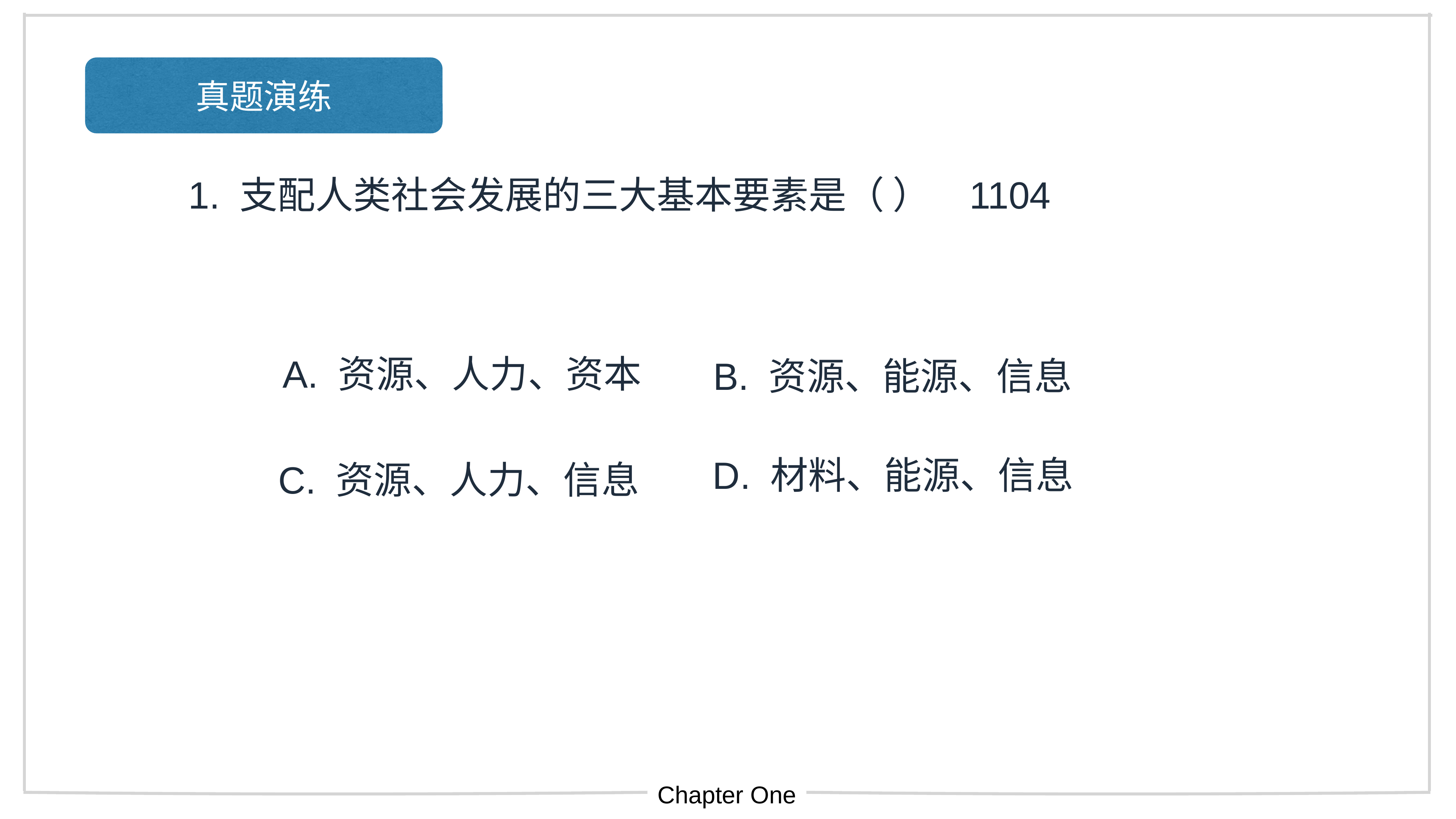

真题演练
1. 支配人类社会发展的三大基本要素是（ ）
1104
A. 资源、人力、资本
B. 资源、能源、信息
D. 材料、能源、信息
C. 资源、人力、信息